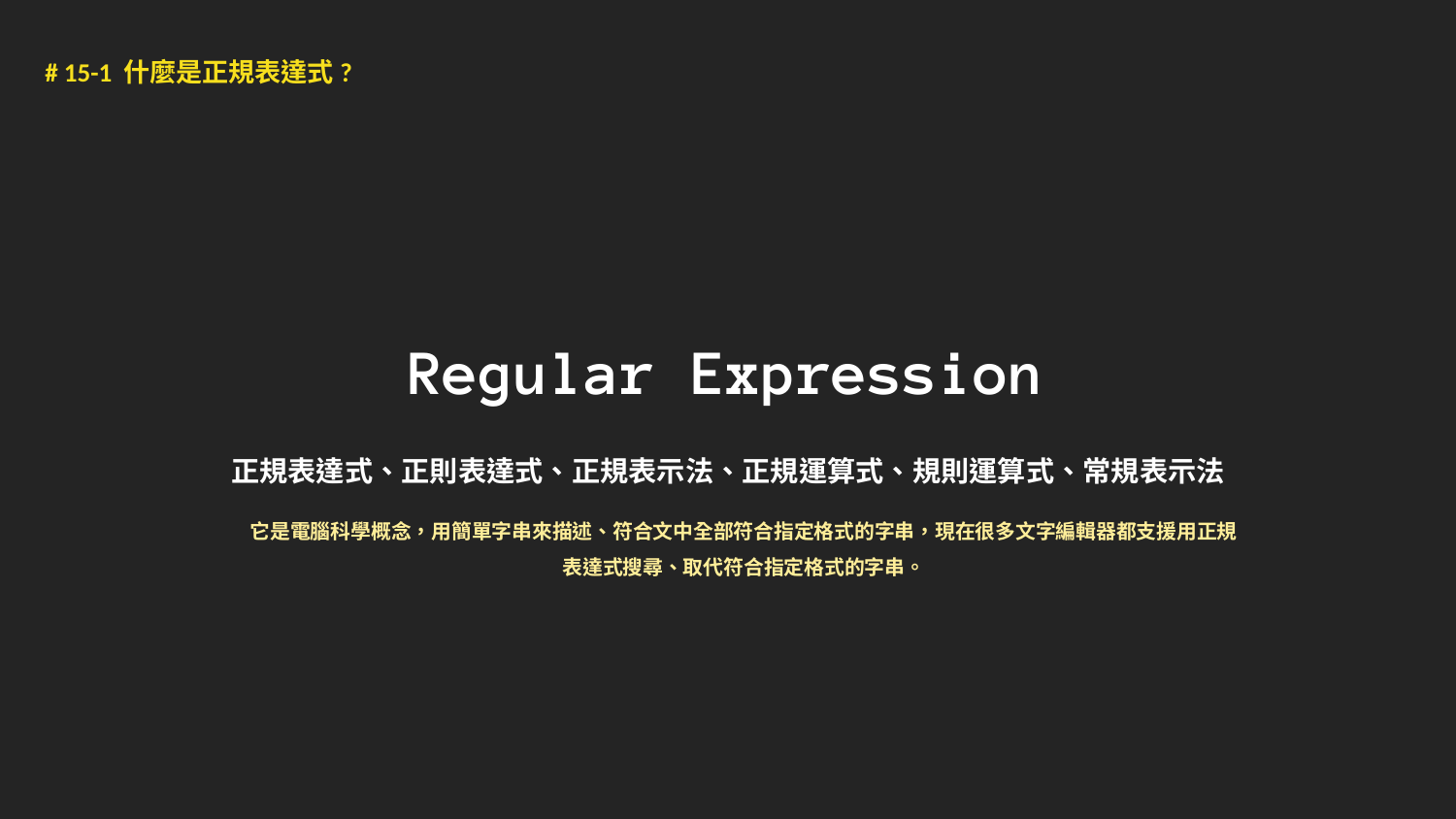

# 15-1 什麼是正規表達式?
Regular Expression
正規表達式、正則表達式、正規表示法、正規運算式、規則運算式、常規表示法
它是電腦科學概念，用簡單字串來描述、符合文中全部符合指定格式的字串，現在很多文字編輯器都支援用正規表達式搜尋、取代符合指定格式的字串。